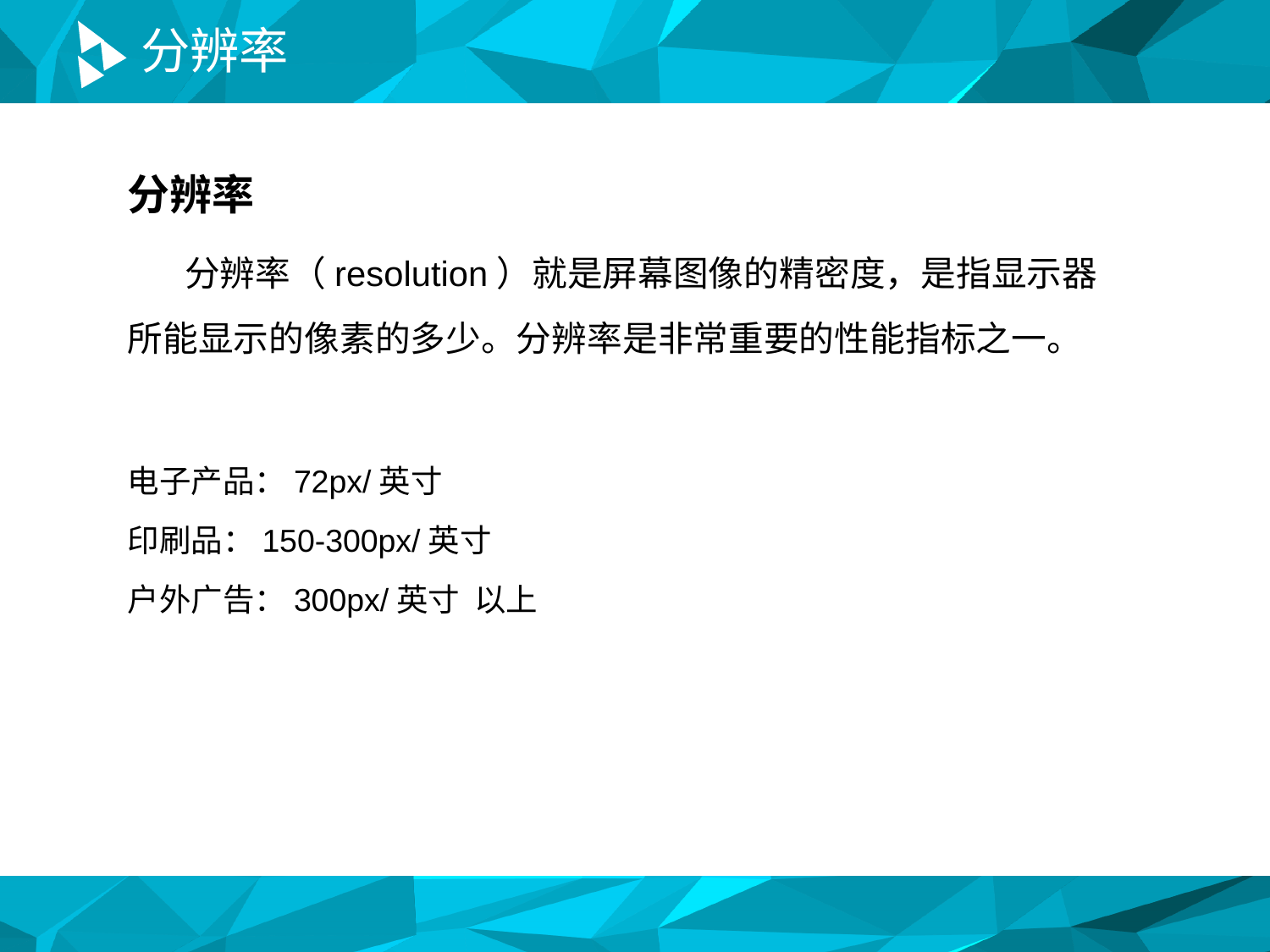

# 分辨率
分辨率
      分辨率（resolution）就是屏幕图像的精密度，是指显示器所能显示的像素的多少。分辨率是非常重要的性能指标之一。

电子产品：72px/英寸
印刷品：150-300px/英寸
户外广告：300px/英寸  以上